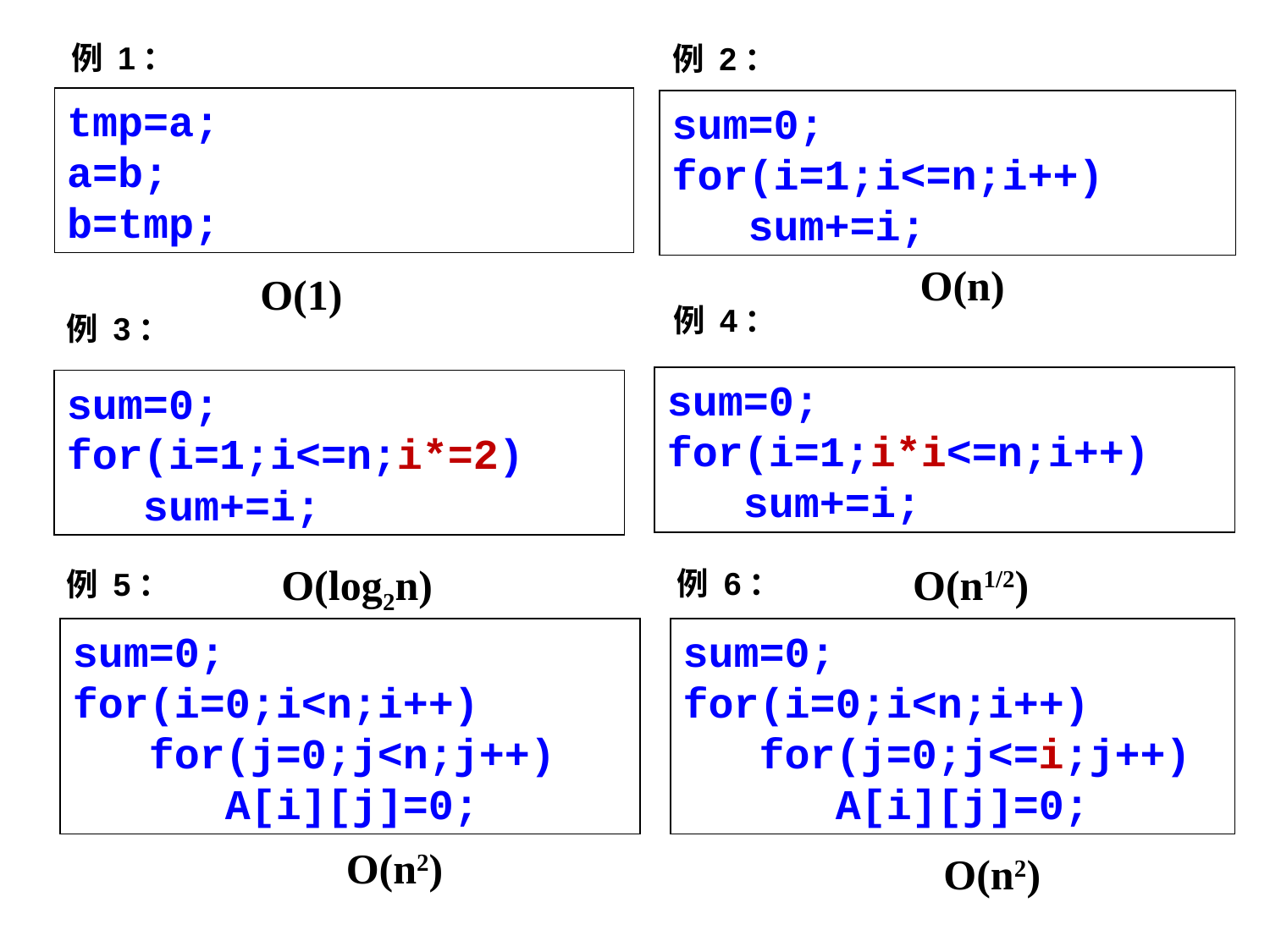

例 1：
例 2：
tmp=a;
a=b;
b=tmp;
sum=0;
for(i=1;i<=n;i++)
   sum+=i;
O(n)
O(1)
例 4：
例 3：
sum=0;
for(i=1;i*i<=n;i++)
   sum+=i;
sum=0;
for(i=1;i<=n;i*=2)
   sum+=i;
O(log2n)
O(n1/2)
例 6：
例 5：
sum=0;
for(i=0;i<n;i++)
   for(j=0;j<n;j++)
      A[i][j]=0;
sum=0;
for(i=0;i<n;i++)
   for(j=0;j<=i;j++)
      A[i][j]=0;
O(n2)
O(n2)